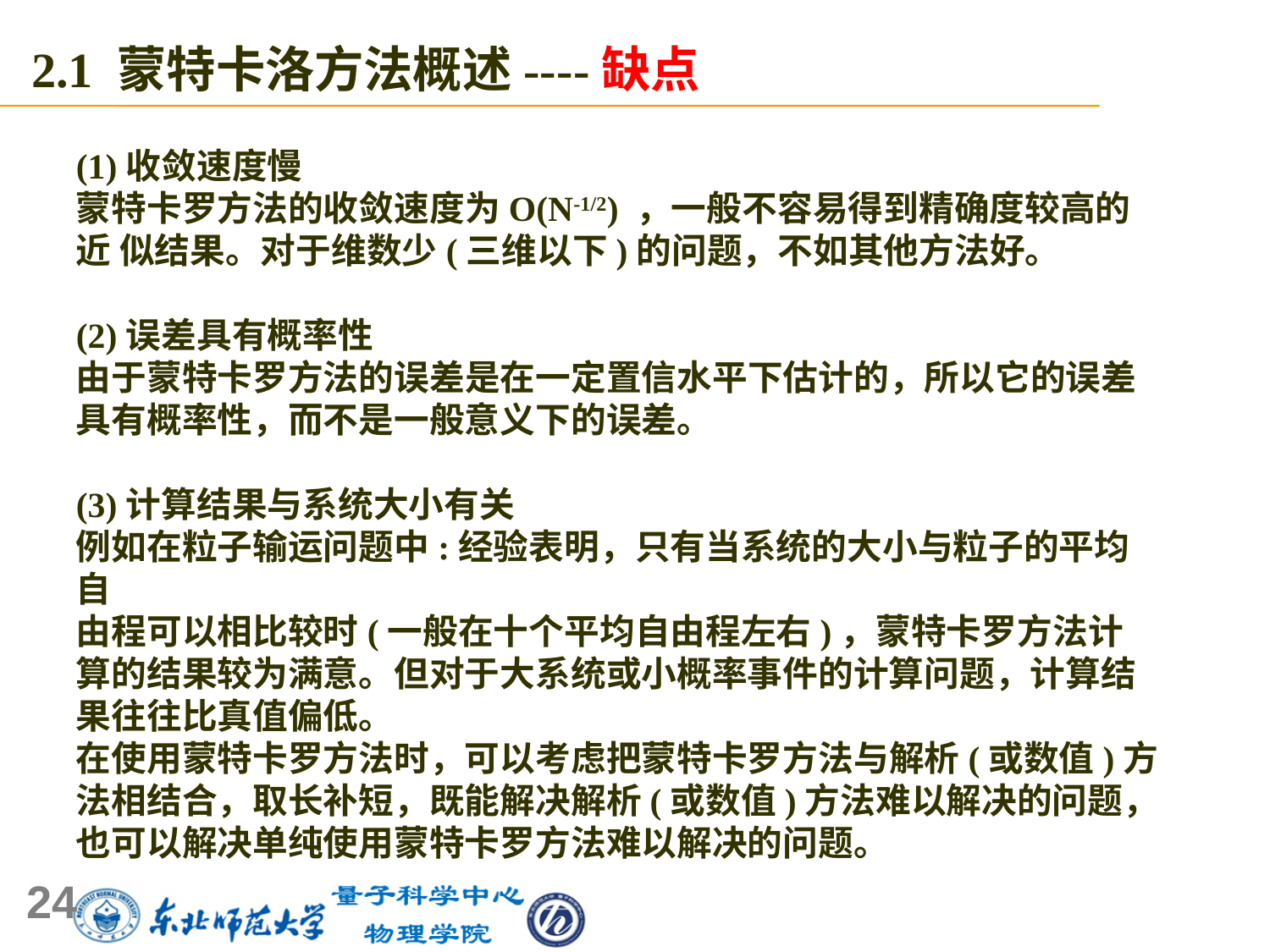

2.1 蒙特卡洛方法概述----缺点

(1)收敛速度慢
蒙特卡罗方法的收敛速度为O(N-1/2) ，一般不容易得到精确度较高的近 似结果。对于维数少(三维以下)的问题，不如其他方法好。

(2)误差具有概率性
由于蒙特卡罗方法的误差是在一定置信水平下估计的，所以它的误差具有概率性，而不是一般意义下的误差。

(3)计算结果与系统大小有关
例如在粒子输运问题中:经验表明，只有当系统的大小与粒子的平均自
由程可以相比较时(一般在十个平均自由程左右)，蒙特卡罗方法计
算的结果较为满意。但对于大系统或小概率事件的计算问题，计算结
果往往比真值偏低。
在使用蒙特卡罗方法时，可以考虑把蒙特卡罗方法与解析(或数值)方法相结合，取长补短，既能解决解析(或数值)方法难以解决的问题，也可以解决单纯使用蒙特卡罗方法难以解决的问题。
24